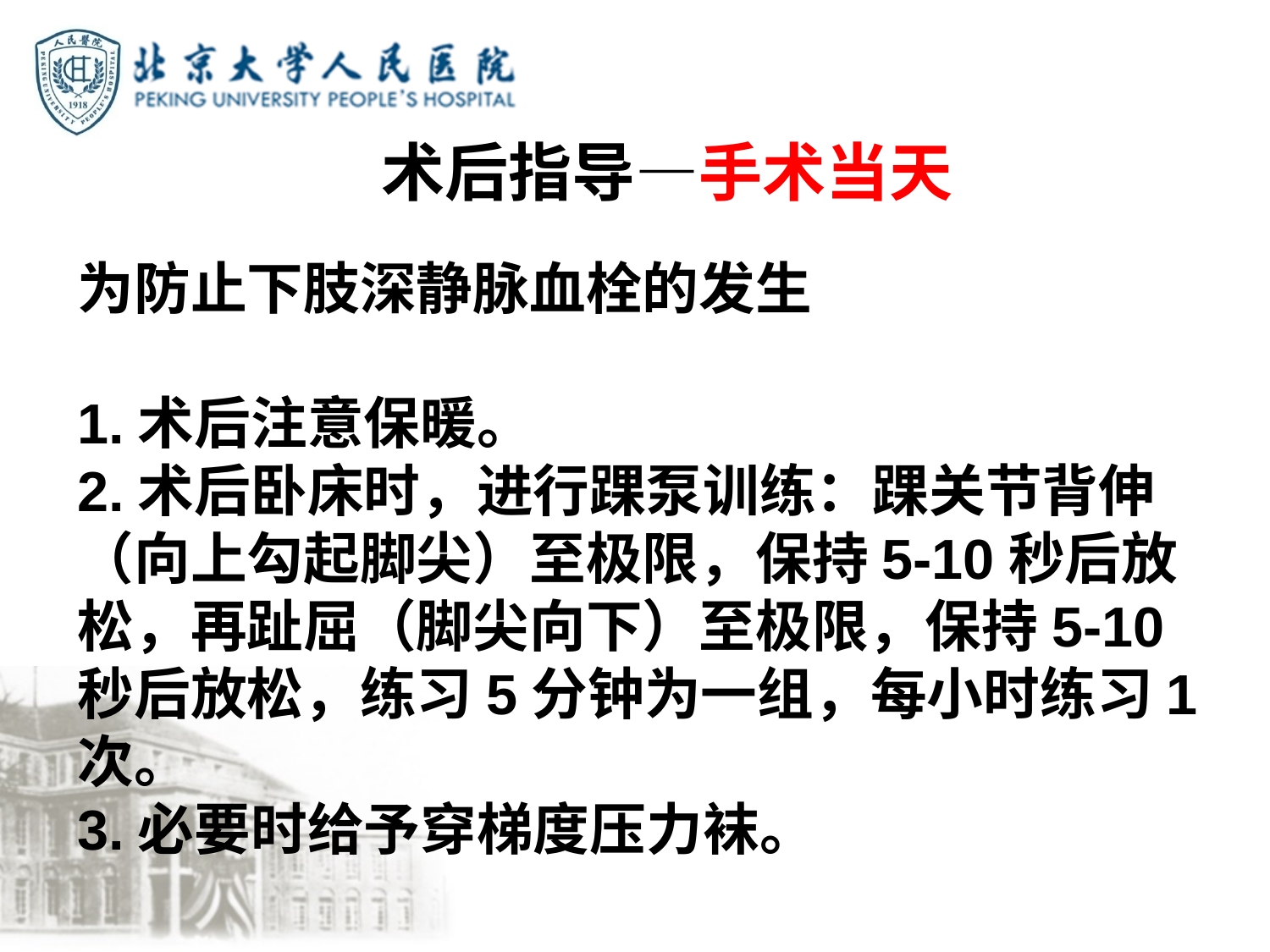

术后指导—手术当天
为防止下肢深静脉血栓的发生

1.术后注意保暖。
2.术后卧床时，进行踝泵训练：踝关节背伸（向上勾起脚尖）至极限，保持5-10秒后放松，再趾屈（脚尖向下）至极限，保持5-10秒后放松，练习5分钟为一组，每小时练习1次。
3.必要时给予穿梯度压力袜。